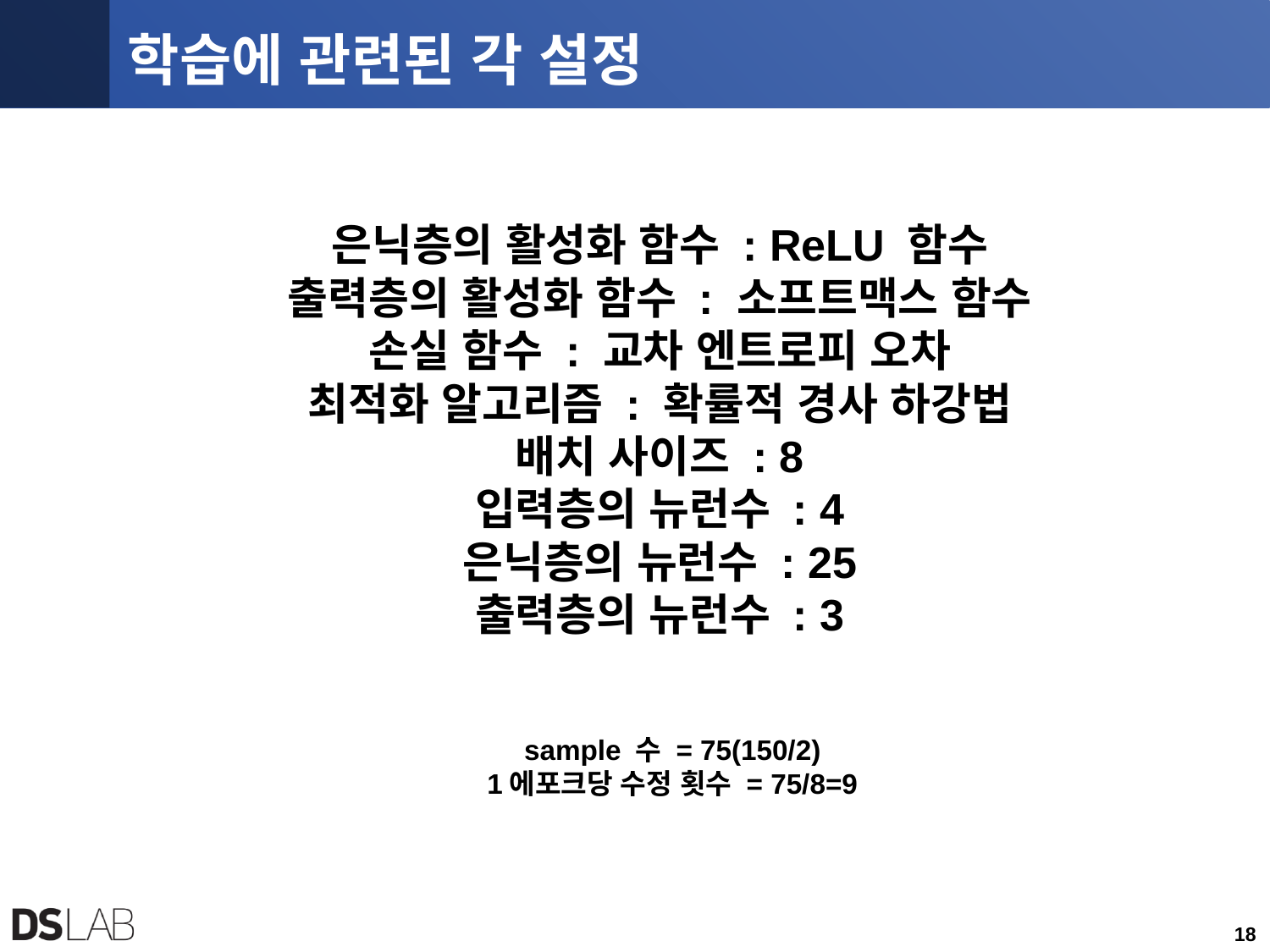

# 학습에 관련된 각 설정

은닉층의 활성화 함수 : ReLU 함수
출력층의 활성화 함수 : 소프트맥스 함수
손실 함수 : 교차 엔트로피 오차
최적화 알고리즘 : 확률적 경사 하강법
배치 사이즈 : 8
입력층의 뉴런수 : 4
은닉층의 뉴런수 : 25
출력층의 뉴런수 : 3
sample 수 = 75(150/2)
1에포크당 수정 횟수 = 75/8=9
18